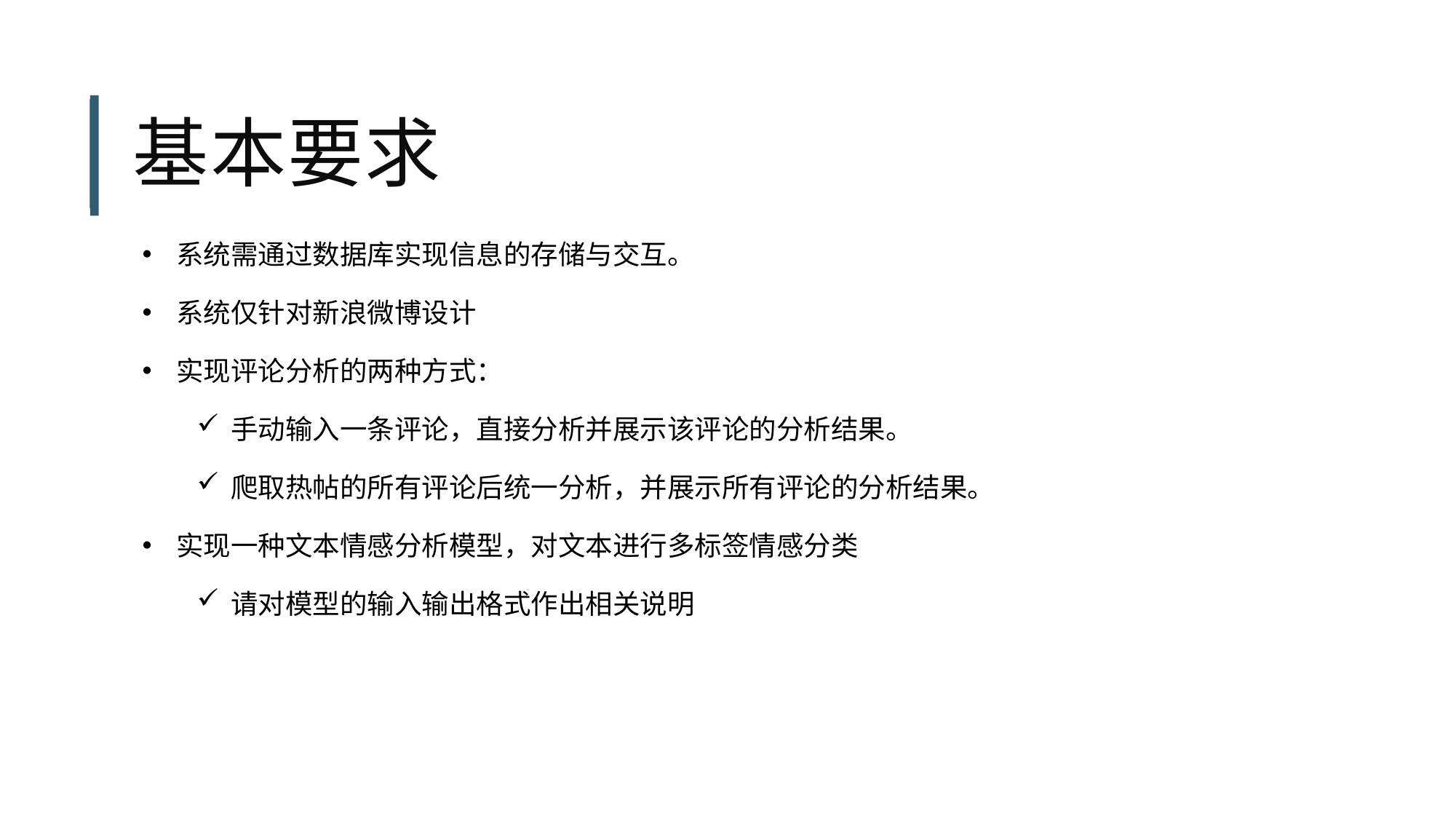

# 基本要求

系统需通过数据库实现信息的存储与交互。
系统仅针对新浪微博设计
实现评论分析的两种方式：
手动输入一条评论，直接分析并展示该评论的分析结果。
爬取热帖的所有评论后统一分析，并展示所有评论的分析结果。
实现一种文本情感分析模型，对文本进行多标签情感分类
请对模型的输入输出格式作出相关说明